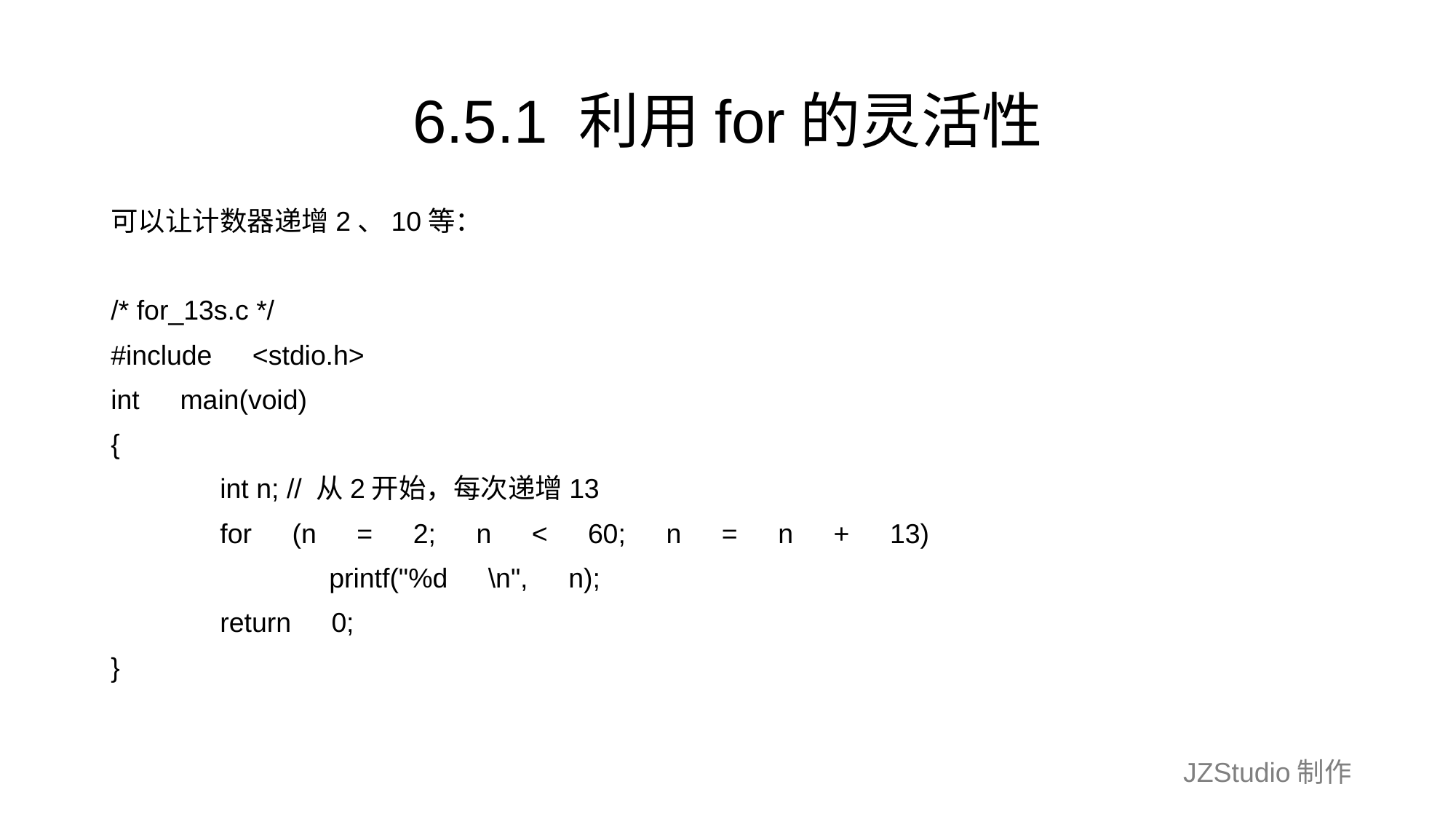

# 6.5.1 利用for的灵活性
可以让计数器递增2、10等：

/* for_13s.c */
#include　<stdio.h>
int　main(void)
{
	int n; // 从2开始，每次递增13
	for　(n　=　2;　n　<　60;　n　=　n　+　13)
		printf("%d　\n",　n);
	return　0;
}